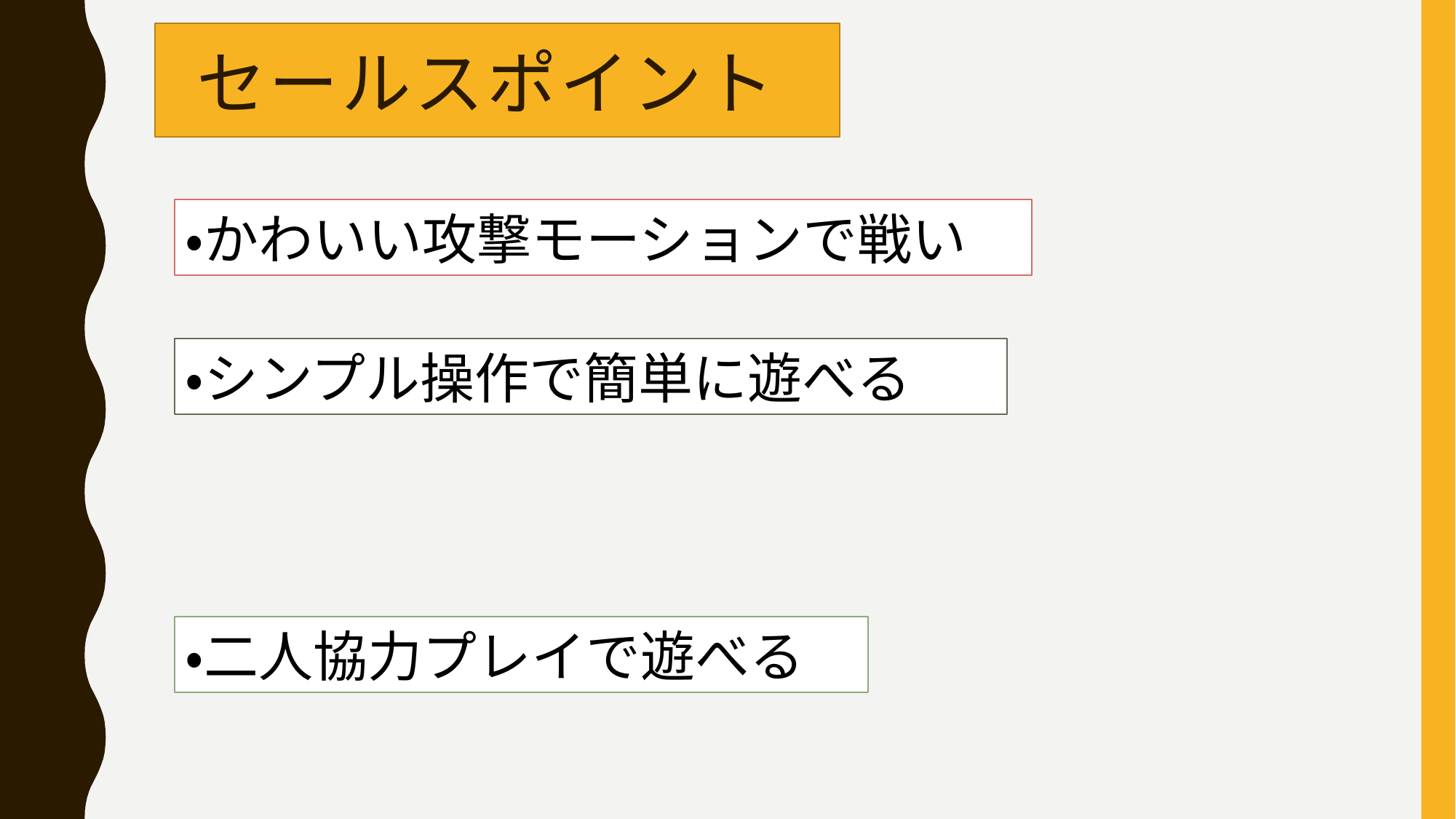

# セールスポイント
・かわいい攻撃モーションで戦い
・シンプル操作で簡単に遊べる
・二人協力プレイで遊べる